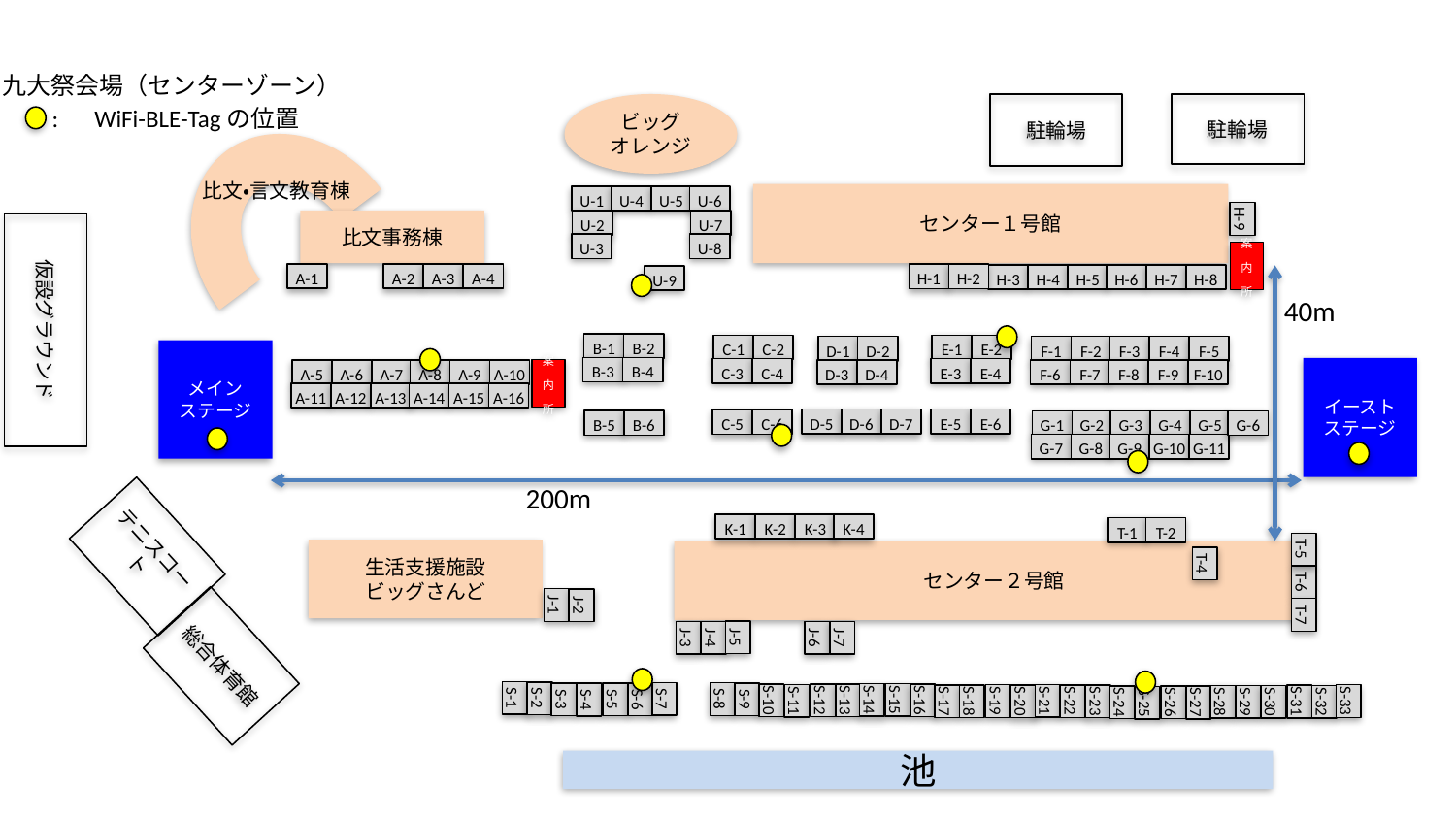

九大祭会場（センターゾーン）
駐輪場
駐輪場
ビッグ
オレンジ
:　WiFi-BLE-Tagの位置

比文・言文教育棟
センター１号館
U-1
U-4
U-5
U-6
H-9
比文事務棟
U-7
U-2
U-8
U-3
案
内
所
A-1
A-2
A-3
A-4
H-1
H-2
H-3
H-4
H-5
H-6
H-7
H-8
U-9

40m
仮設グラウンド

B-1
B-2
C-1
C-2
E-1
E-2
D-1
D-2
F-1
F-2
F-3
F-4
F-5
メイン
ステージ

B-3
B-4
イースト
ステージ
C-3
C-4
E-3
E-4
案
内
所
A-5
A-6
A-7
A-8
A-9
A-10
D-3
D-4
F-6
F-7
F-8
F-9
F-10
A-11
A-12
A-13
A-14
A-15
A-16
D-5
D-6
D-7
E-5
E-6
C-5
C-6
B-5
B-6
G-1
G-2
G-3
G-4
G-5
G-6

G-7
G-8
G-9
G-10
G-11

200m
テニスコート
K-1
K-2
K-3
K-4
T-1
T-2
T-5
生活支援施設
ビッグさんど
センター２号館
T-4
T-6
J-1
J-2
T-7
総合体育館
J-5
J-3
J-6
J-4
J-7

S-1
S-2
S-7
S-8
S-5
S-3
S-9
S-6
S-4
S-14
S-15
S-16
S-12
S-10
S-13
S-11
S-21
S-19
S-33
S-22
S-17
S-20
S-23
S-18
S-31
S-29
S-32
S-28
S-30
S-26
S-24
S-27
S-25
池